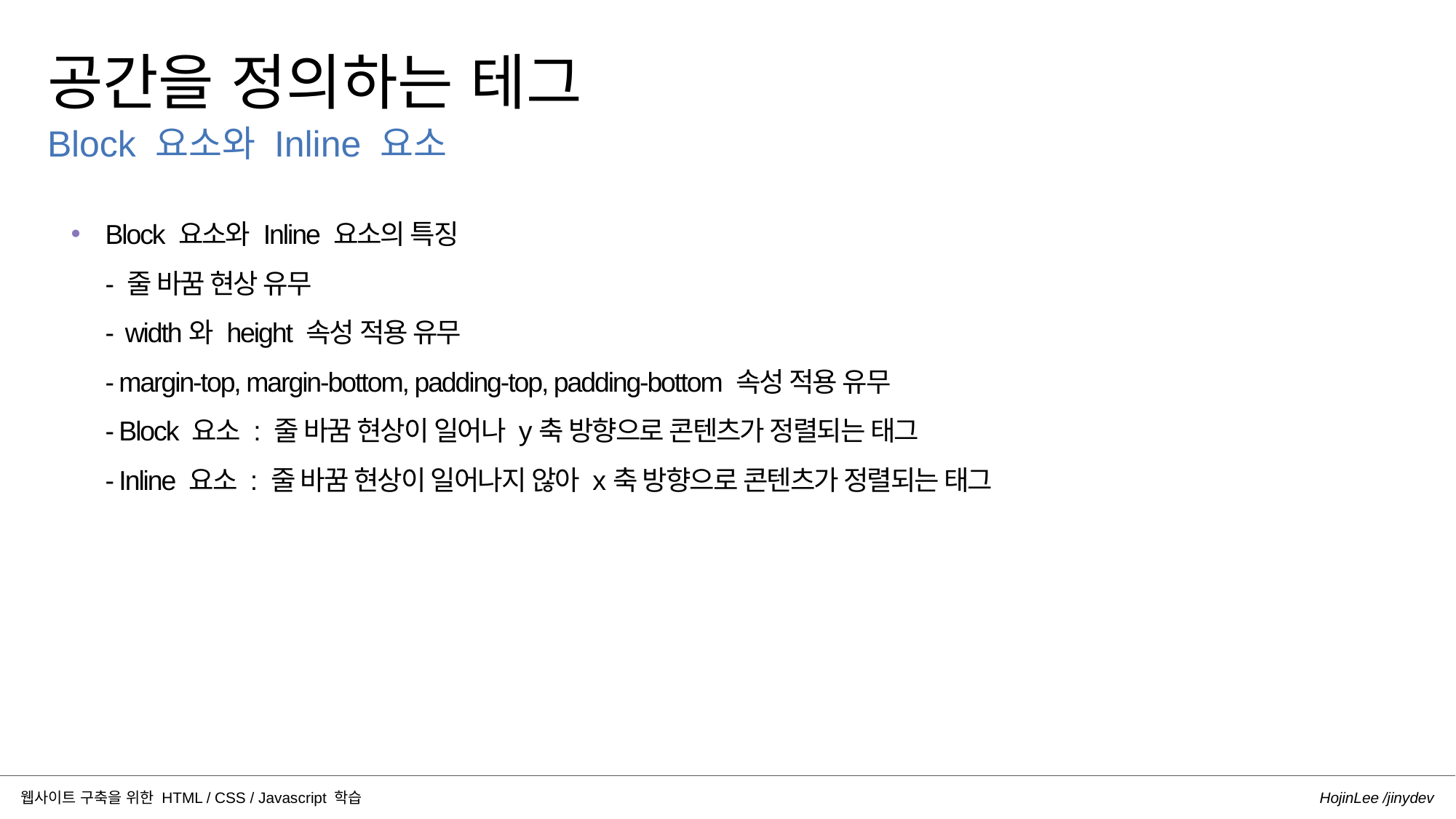

공간을 정의하는 테그
Block 요소와 Inline 요소
Block 요소와 Inline 요소의 특징
- 줄 바꿈 현상 유무
-  width와 height 속성 적용 유무
- margin-top, margin-bottom, padding-top, padding-bottom 속성 적용 유무
- Block 요소 : 줄 바꿈 현상이 일어나 y축 방향으로 콘텐츠가 정렬되는 태그
- Inline 요소 : 줄 바꿈 현상이 일어나지 않아 x축 방향으로 콘텐츠가 정렬되는 태그
HojinLee /jinydev
웹사이트 구축을 위한 HTML / CSS / Javascript 학습